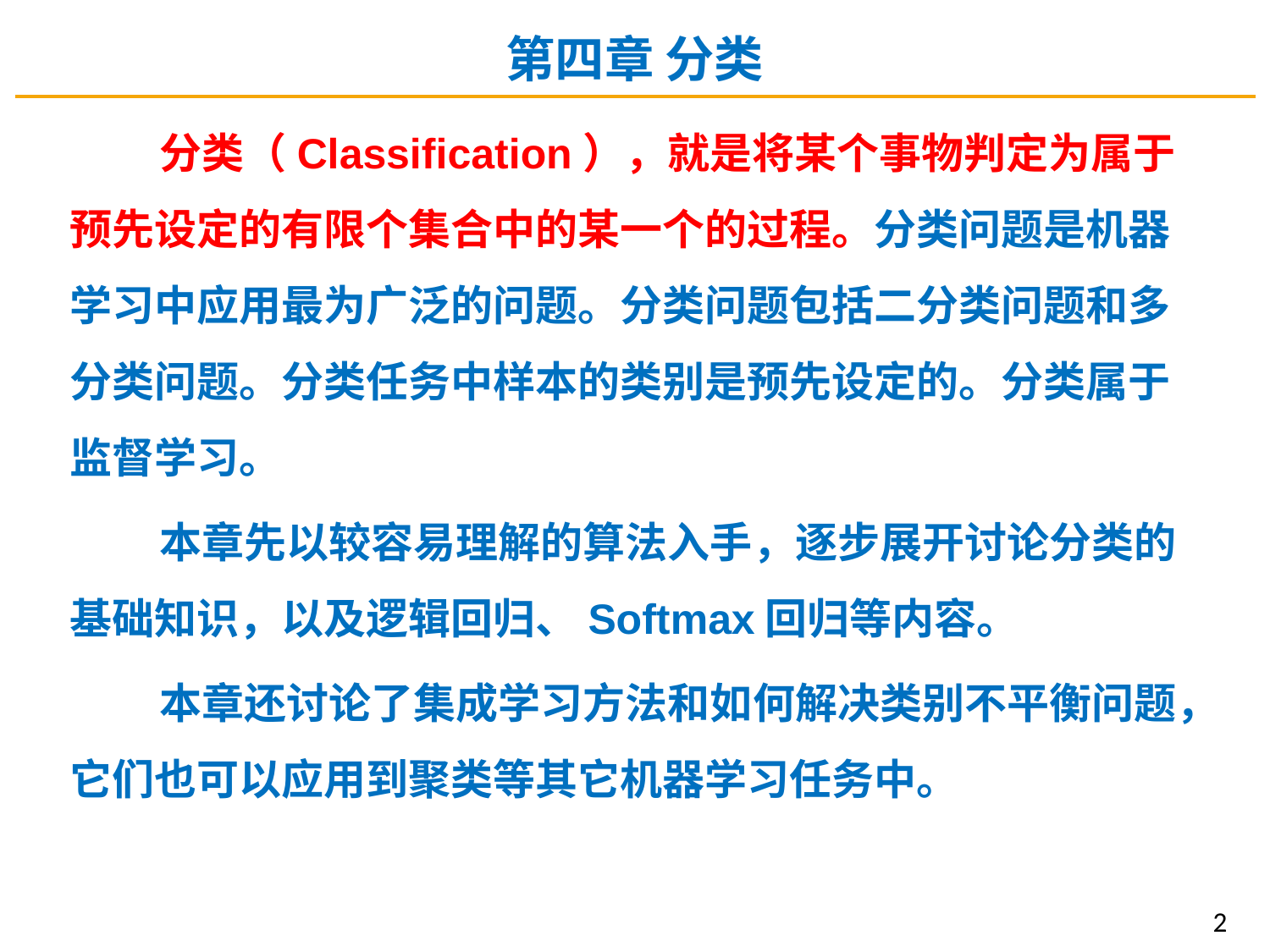

第四章 分类
分类（Classification），就是将某个事物判定为属于预先设定的有限个集合中的某一个的过程。分类问题是机器学习中应用最为广泛的问题。分类问题包括二分类问题和多分类问题。分类任务中样本的类别是预先设定的。分类属于监督学习。
本章先以较容易理解的算法入手，逐步展开讨论分类的基础知识，以及逻辑回归、Softmax回归等内容。
本章还讨论了集成学习方法和如何解决类别不平衡问题，它们也可以应用到聚类等其它机器学习任务中。

2